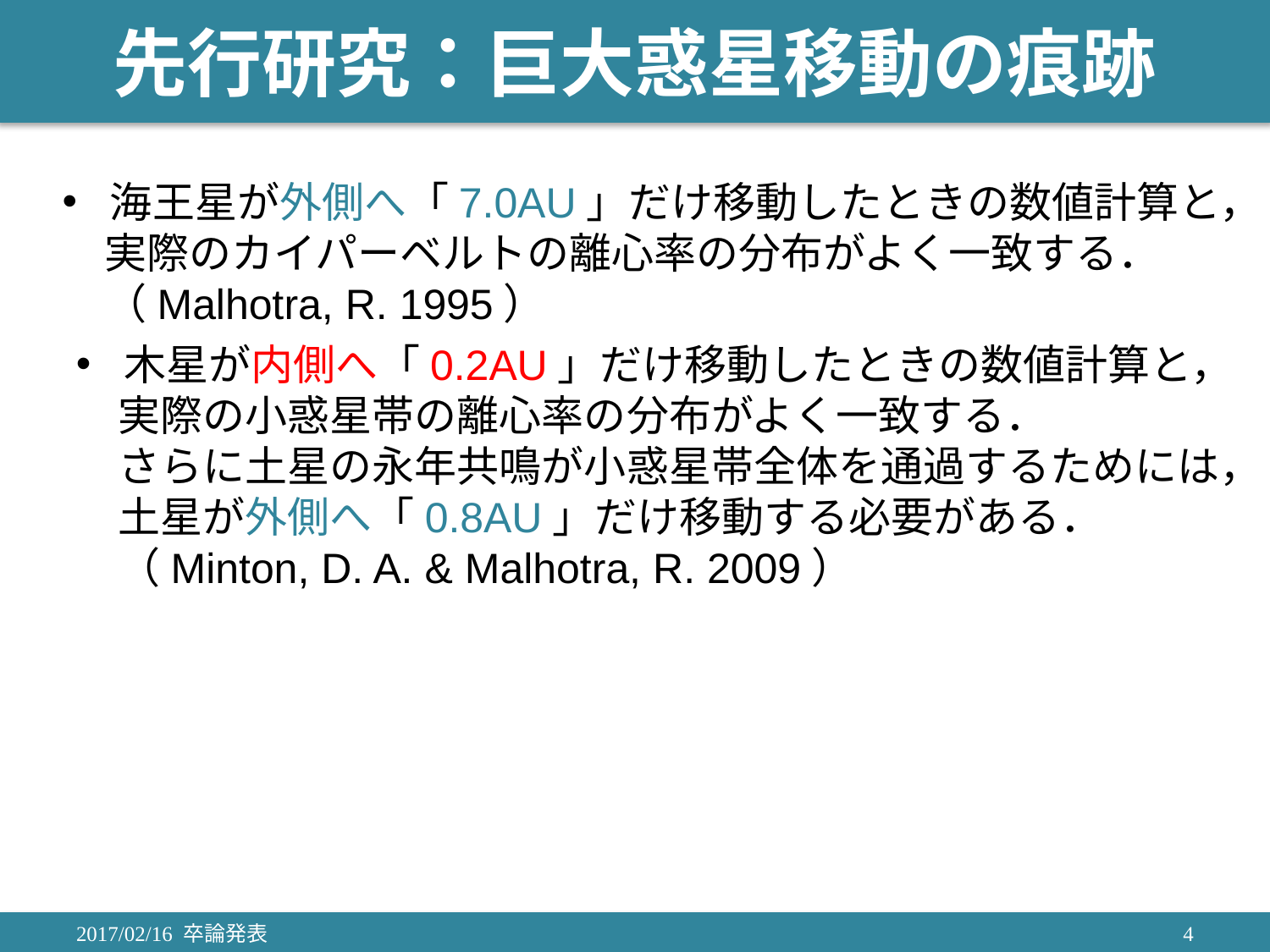

# 先行研究：巨大惑星移動の痕跡
海王星が外側へ「7.0AU」だけ移動したときの数値計算と，
　実際のカイパーベルトの離心率の分布がよく一致する．
　（Malhotra, R. 1995）
木星が内側へ「0.2AU」だけ移動したときの数値計算と，
　実際の小惑星帯の離心率の分布がよく一致する．
　さらに土星の永年共鳴が小惑星帯全体を通過するためには，
　土星が外側へ「0.8AU」だけ移動する必要がある．
　（Minton, D. A. & Malhotra, R. 2009）
2017/02/16 卒論発表
4